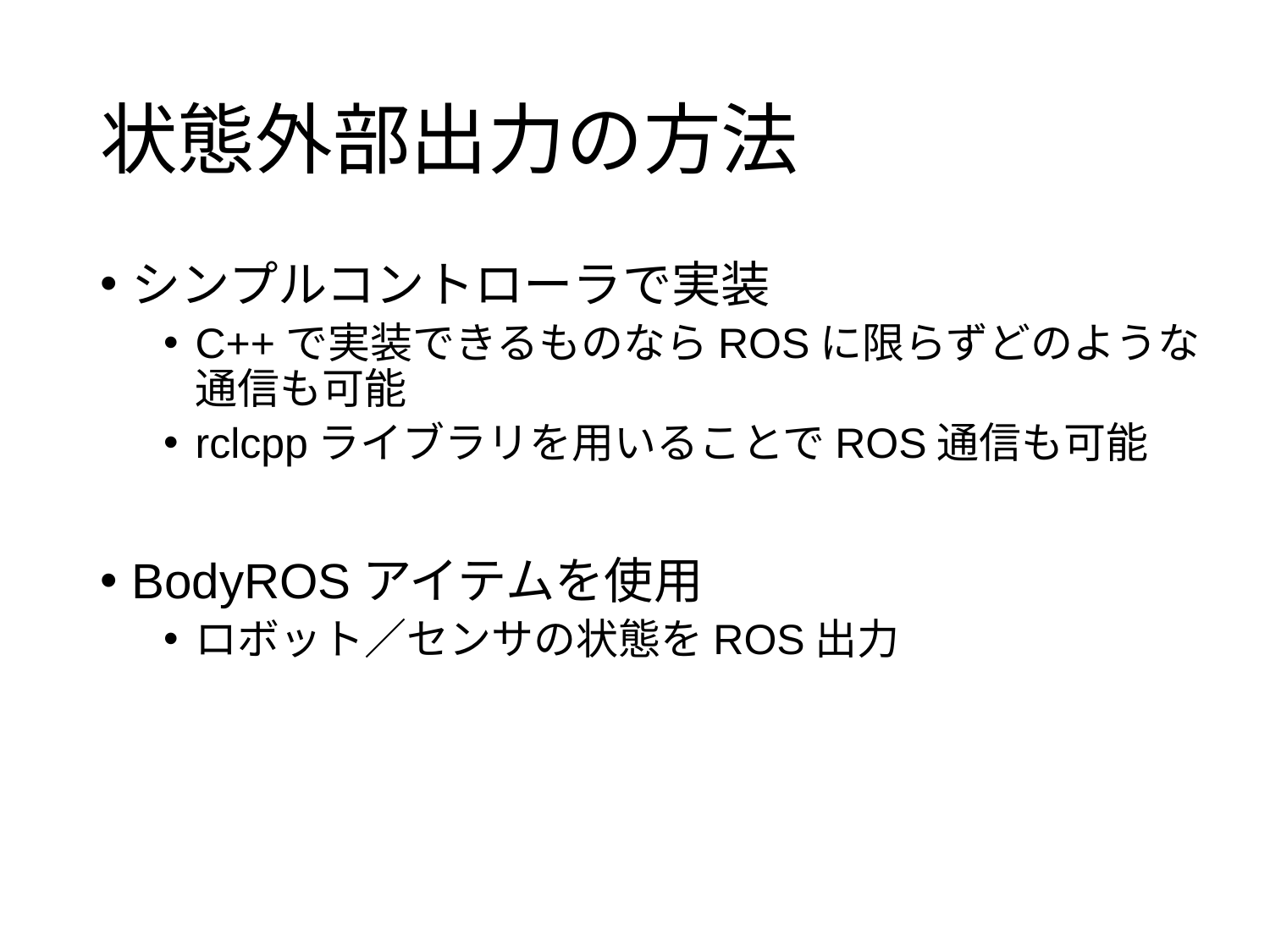

# 状態外部出力の方法
シンプルコントローラで実装
C++で実装できるものならROSに限らずどのような通信も可能
rclcppライブラリを用いることでROS通信も可能

BodyROSアイテムを使用
ロボット／センサの状態をROS出力